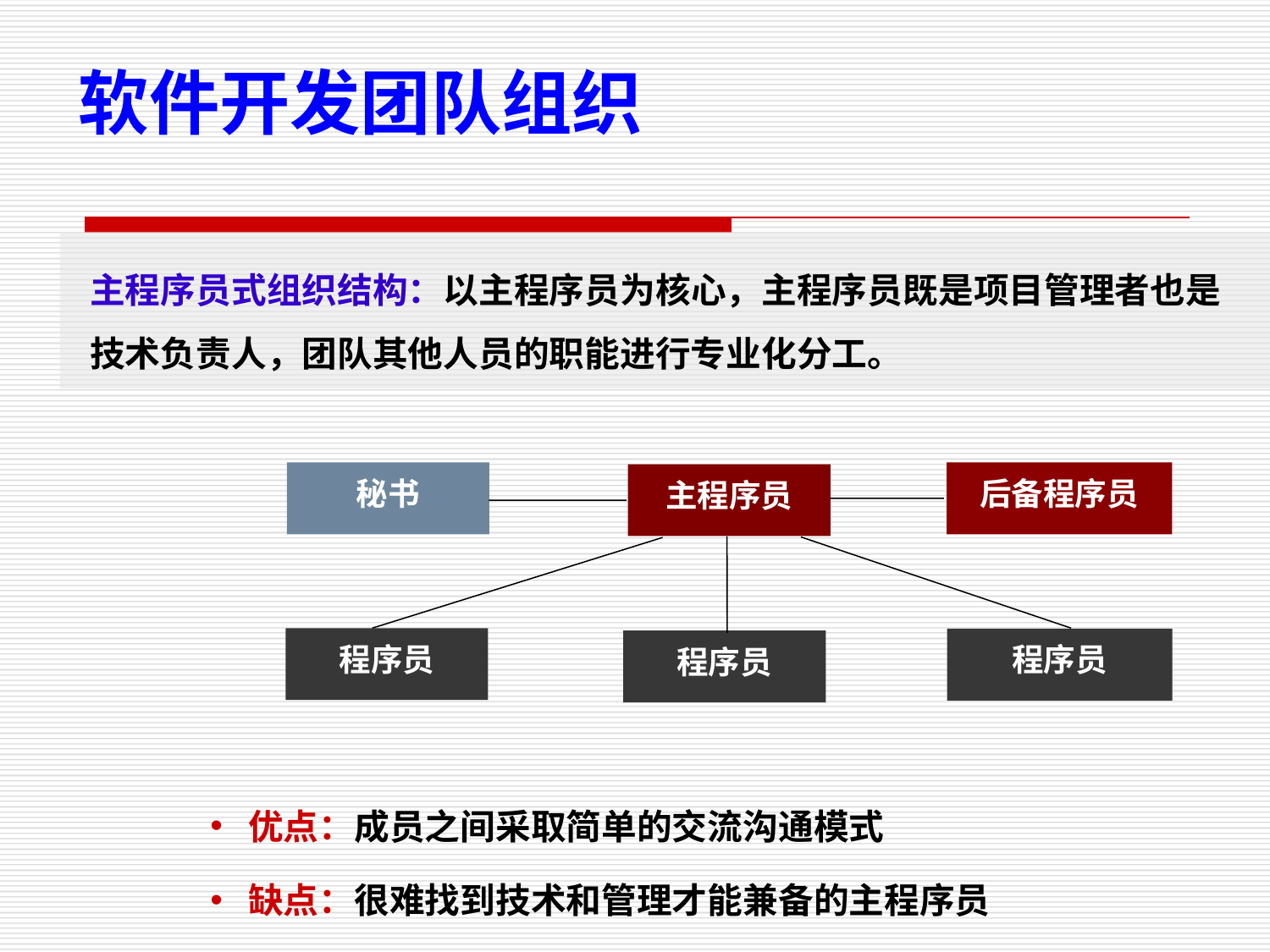

软件开发团队组织
主程序员式组织结构：以主程序员为核心，主程序员既是项目管理者也是技术负责人，团队其他人员的职能进行专业化分工。
秘书
后备程序员
主程序员

程序员
程序员
程序员
优点：成员之间采取简单的交流沟通模式
缺点：很难找到技术和管理才能兼备的主程序员
21